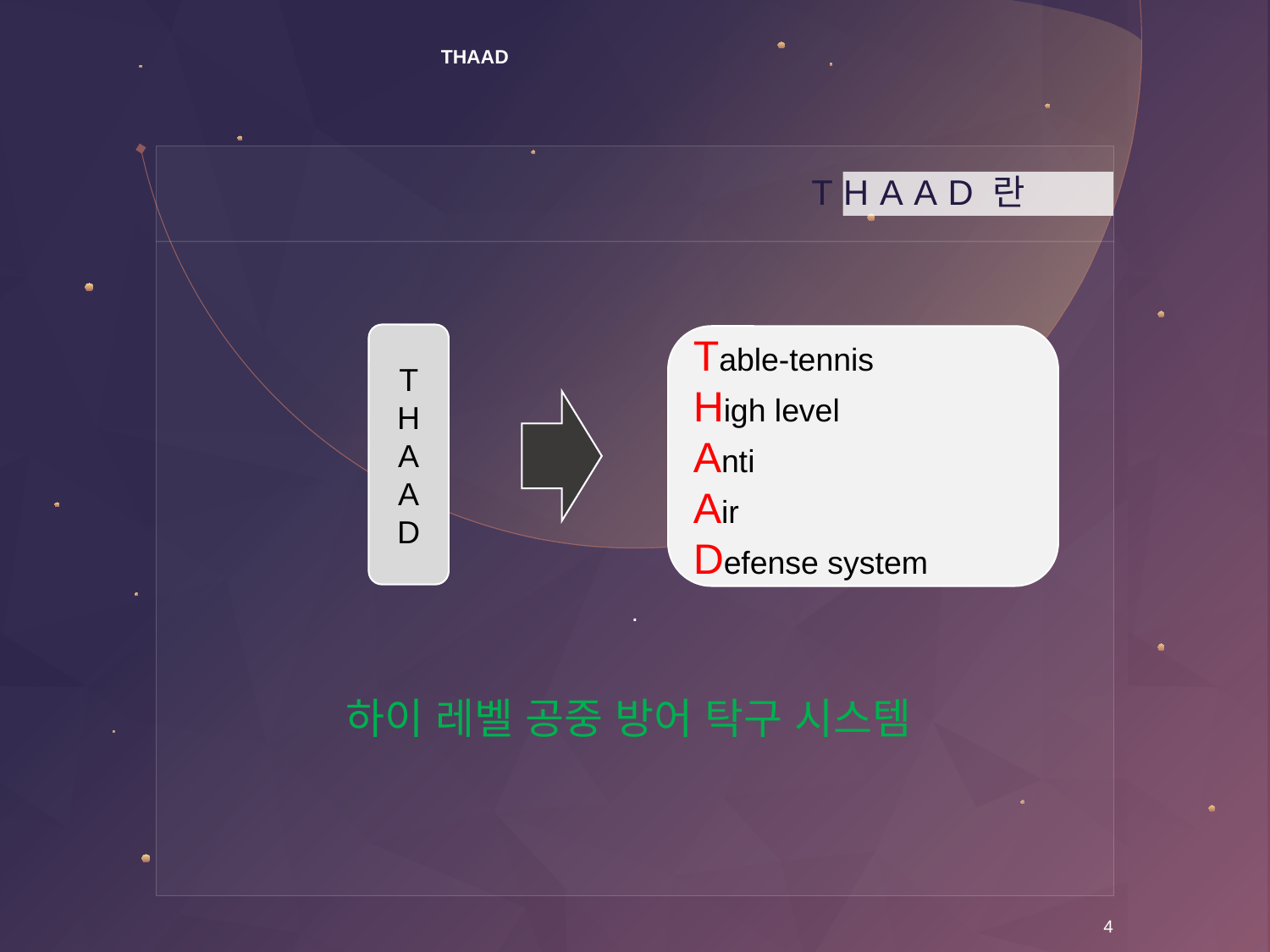

# THAAD

.

하이 레벨 공중 방어 탁구 시스템

                               THAAD란

T
H
A
A
D
Table-tennis
High level
Anti
Air
Defense system

4